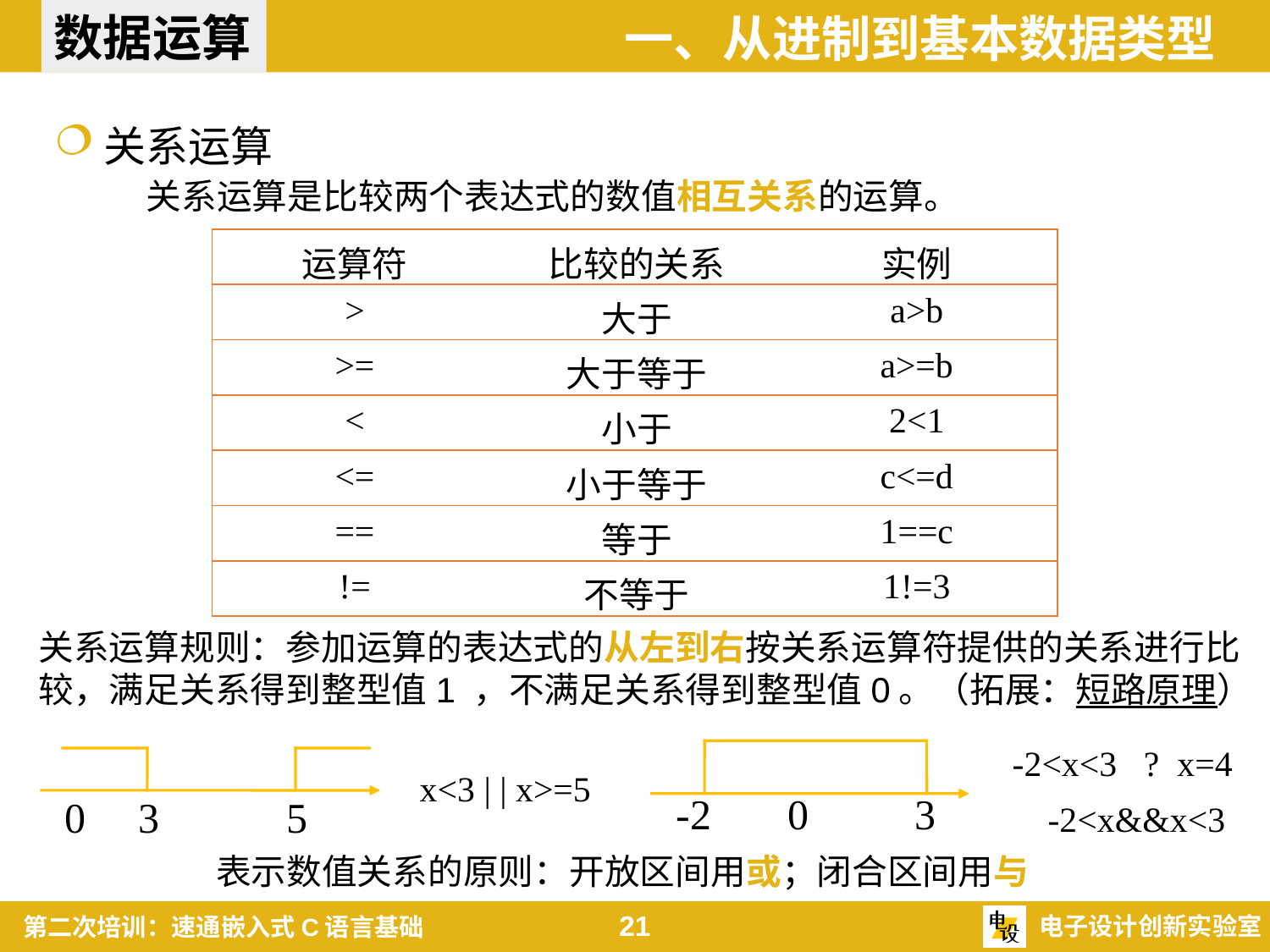

数据运算
一、从进制到基本数据类型
关系运算
关系运算是比较两个表达式的数值相互关系的运算。
| 运算符 | 比较的关系 | 实例 |
| --- | --- | --- |
| > | 大于 | a>b |
| >= | 大于等于 | a>=b |
| < | 小于 | 2<1 |
| <= | 小于等于 | c<=d |
| == | 等于 | 1==c |
| != | 不等于 | 1!=3 |
关系运算规则：参加运算的表达式的从左到右按关系运算符提供的关系进行比较，满足关系得到整型值1 ，不满足关系得到整型值0。（拓展：短路原理）
-2<x<3   ?  x=4

-2
0
3

0
3
5

x<3 | | x>=5
-2<x&&x<3
表示数值关系的原则：开放区间用或；闭合区间用与
21